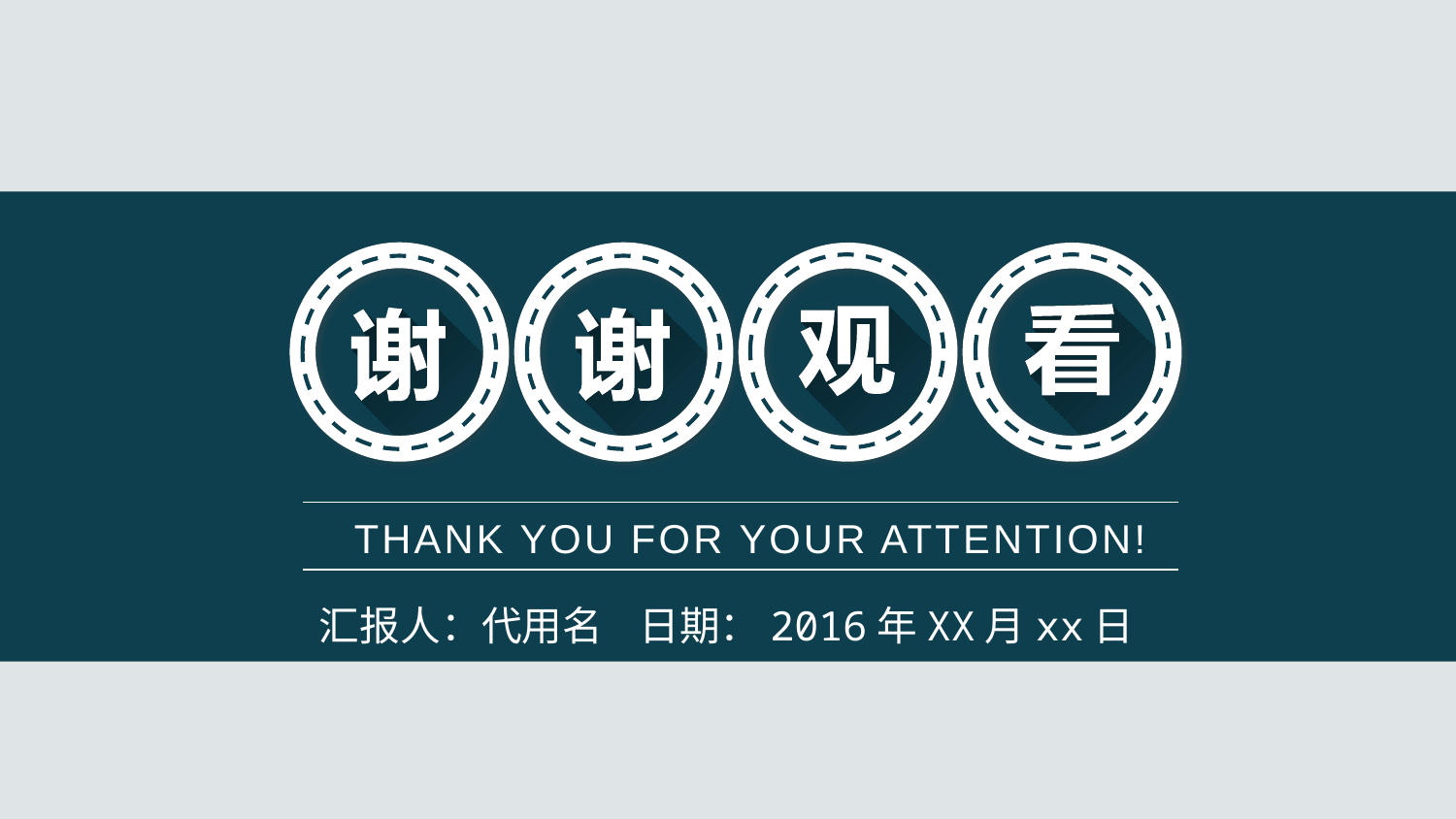

THANK YOU FOR YOUR ATTENTION!
汇报人：代用名    日期：2016年XX月xx日